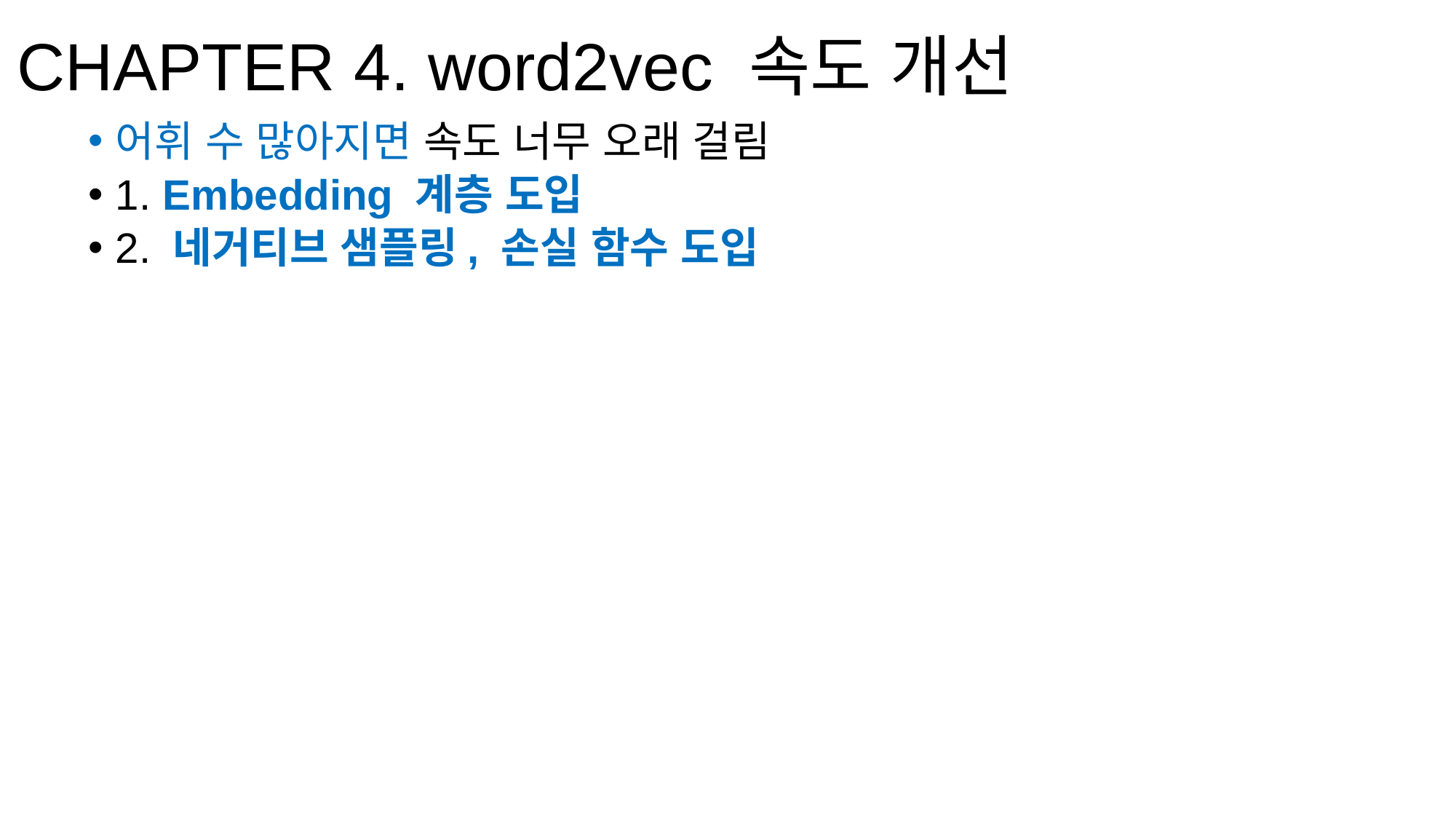

# CHAPTER 4. word2vec 속도 개선
어휘 수 많아지면 속도 너무 오래 걸림
1. Embedding 계층 도입
2. 네거티브 샘플링, 손실 함수 도입